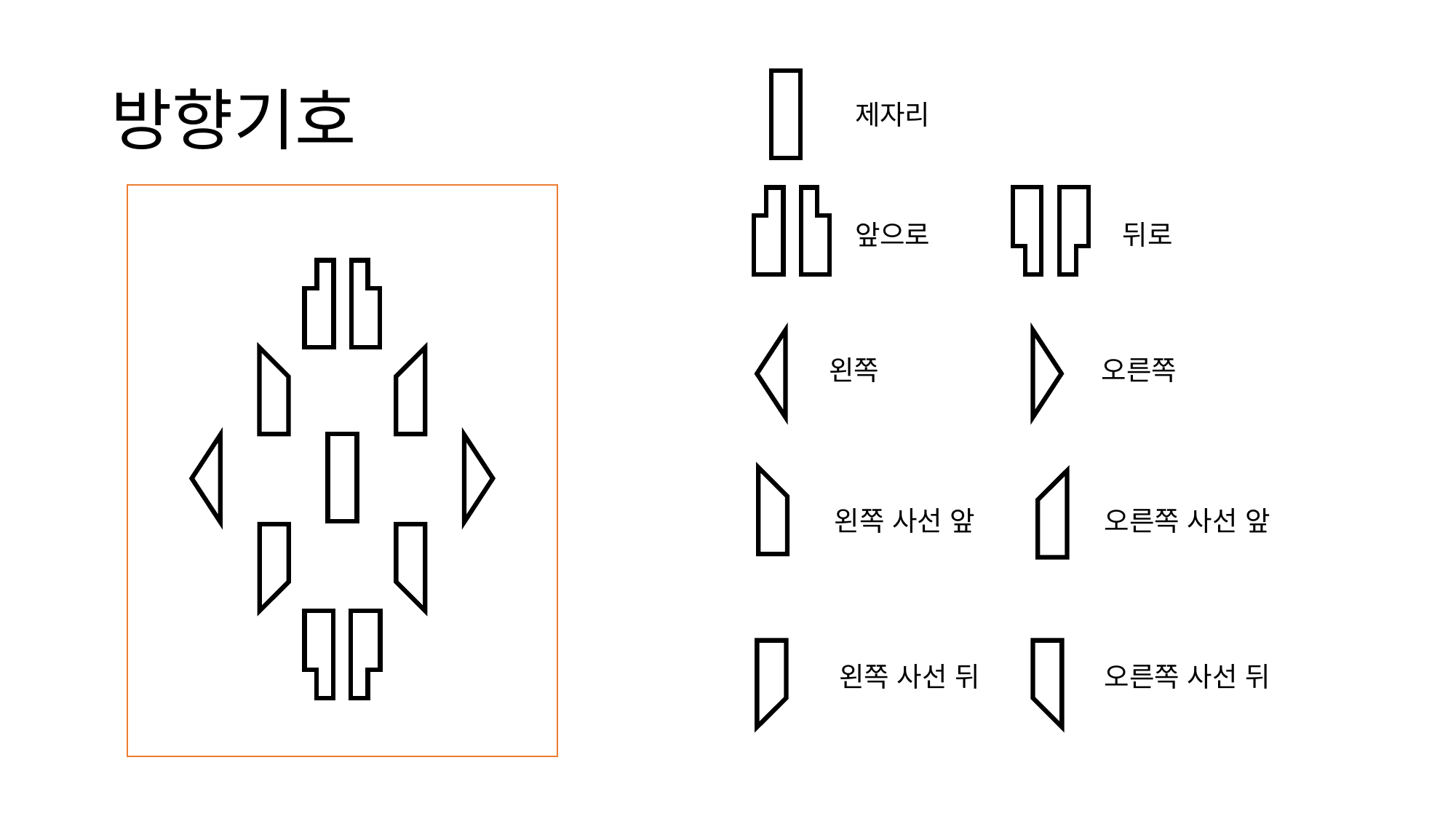

# 방향기호

제자리

앞으로
뒤로

왼쪽
오른쪽

왼쪽 사선 앞
오른쪽 사선 앞

왼쪽 사선 뒤
오른쪽 사선 뒤